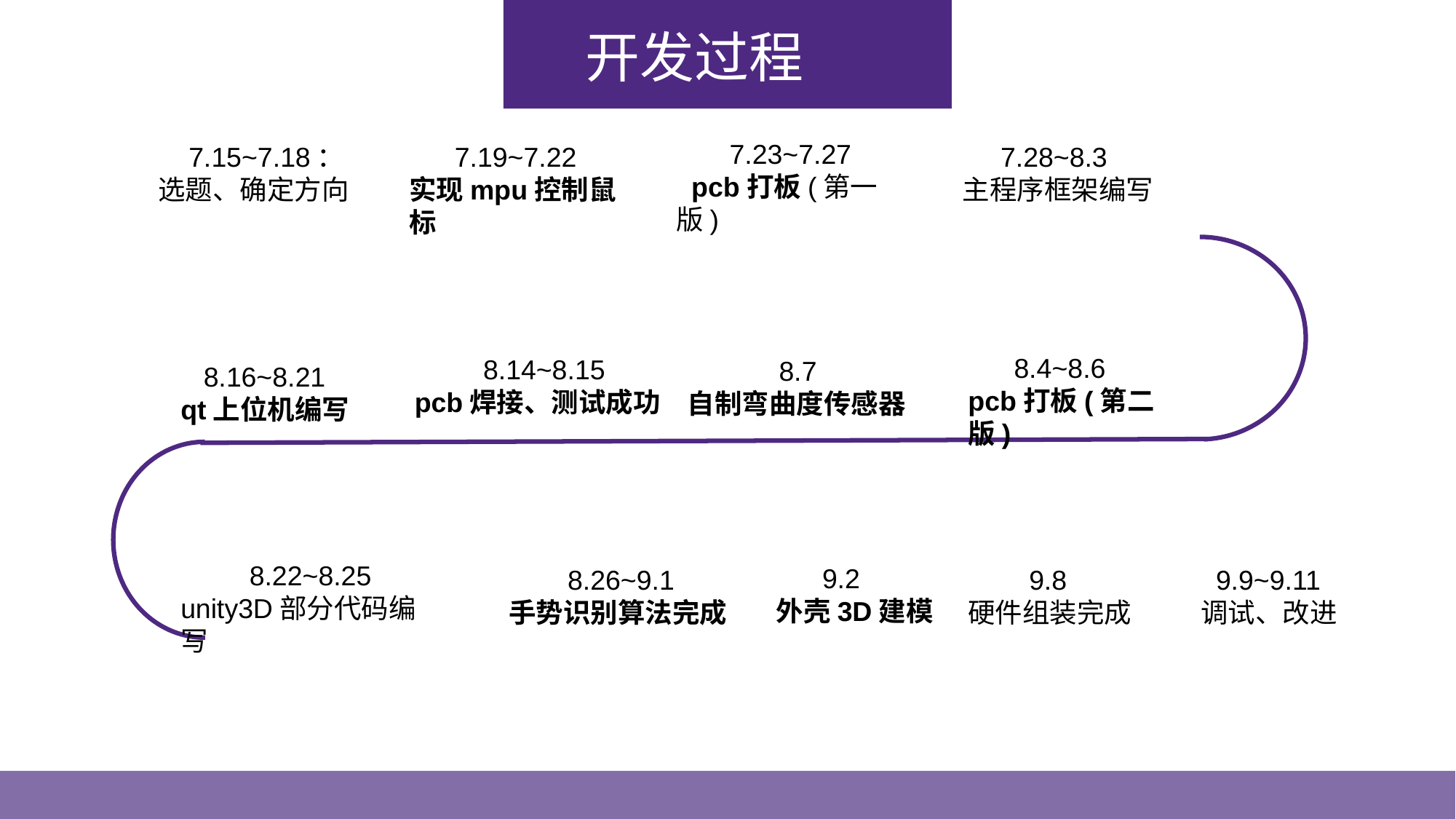

开发过程

       7.23~7.27
  pcb打板(第一版)
    7.15~7.18：
选题、确定方向
      7.19~7.22
实现mpu控制鼠标

     7.28~8.3
主程序框架编写

      8.4~8.6
pcb打板(第二版)
         8.14~8.15
pcb焊接、测试成功
            8.7
自制弯曲度传感器

   8.16~8.21
qt上位机编写

         8.22~8.25
unity3D部分代码编写

      9.2
外壳3D建模

           8.26~9.1
   手势识别算法完成

        9.8
硬件组装完成

  9.9~9.11
调试、改进